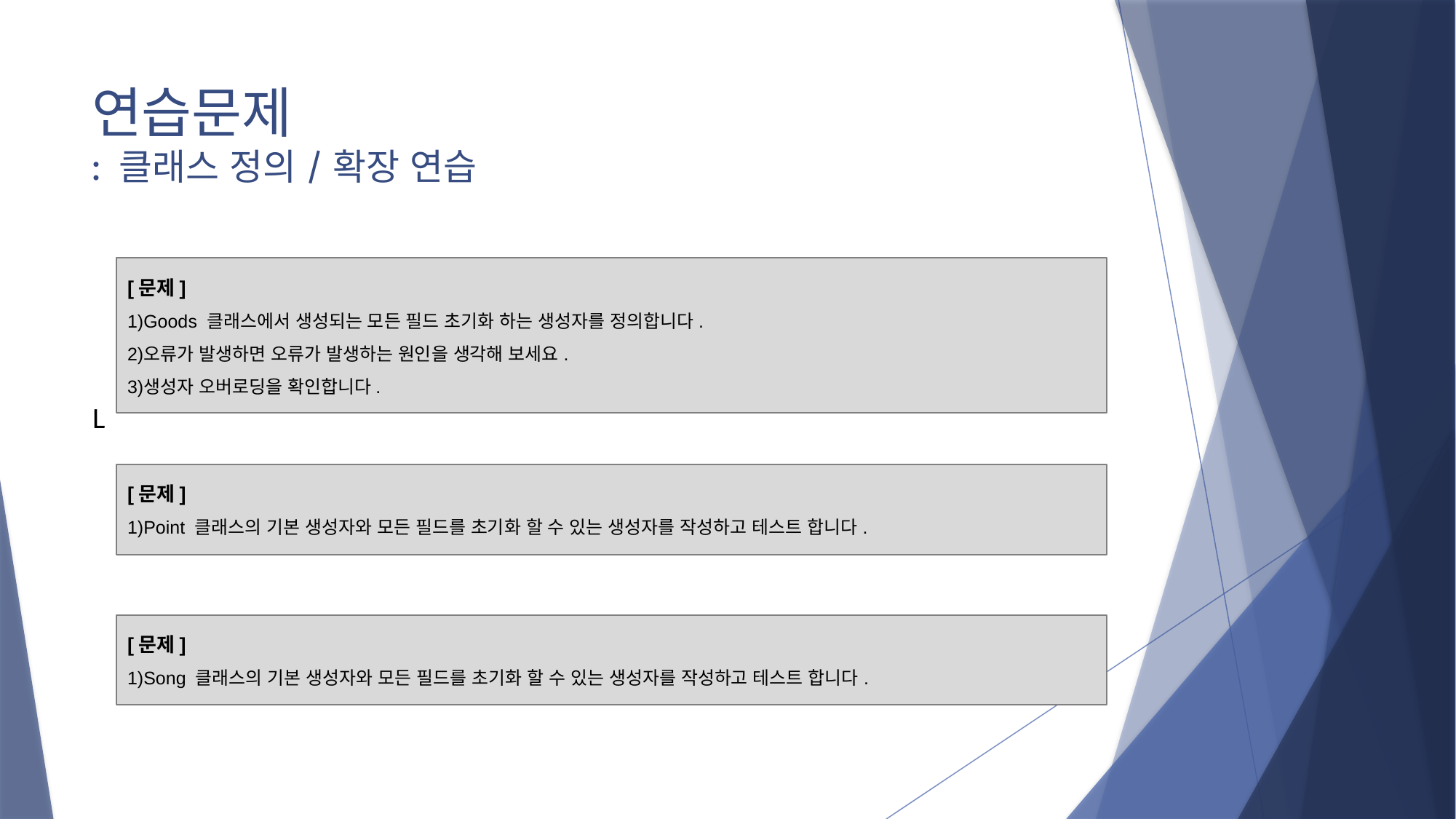

# 연습문제 : 클래스 정의/확장 연습

[문제]
Goods 클래스에서 생성되는 모든 필드 초기화 하는 생성자를 정의합니다.
오류가 발생하면 오류가 발생하는 원인을 생각해 보세요.
생성자 오버로딩을 확인합니다.
L
[문제]
Point 클래스의 기본 생성자와 모든 필드를 초기화 할 수 있는 생성자를 작성하고 테스트 합니다.
[문제]
Song 클래스의 기본 생성자와 모든 필드를 초기화 할 수 있는 생성자를 작성하고 테스트 합니다.